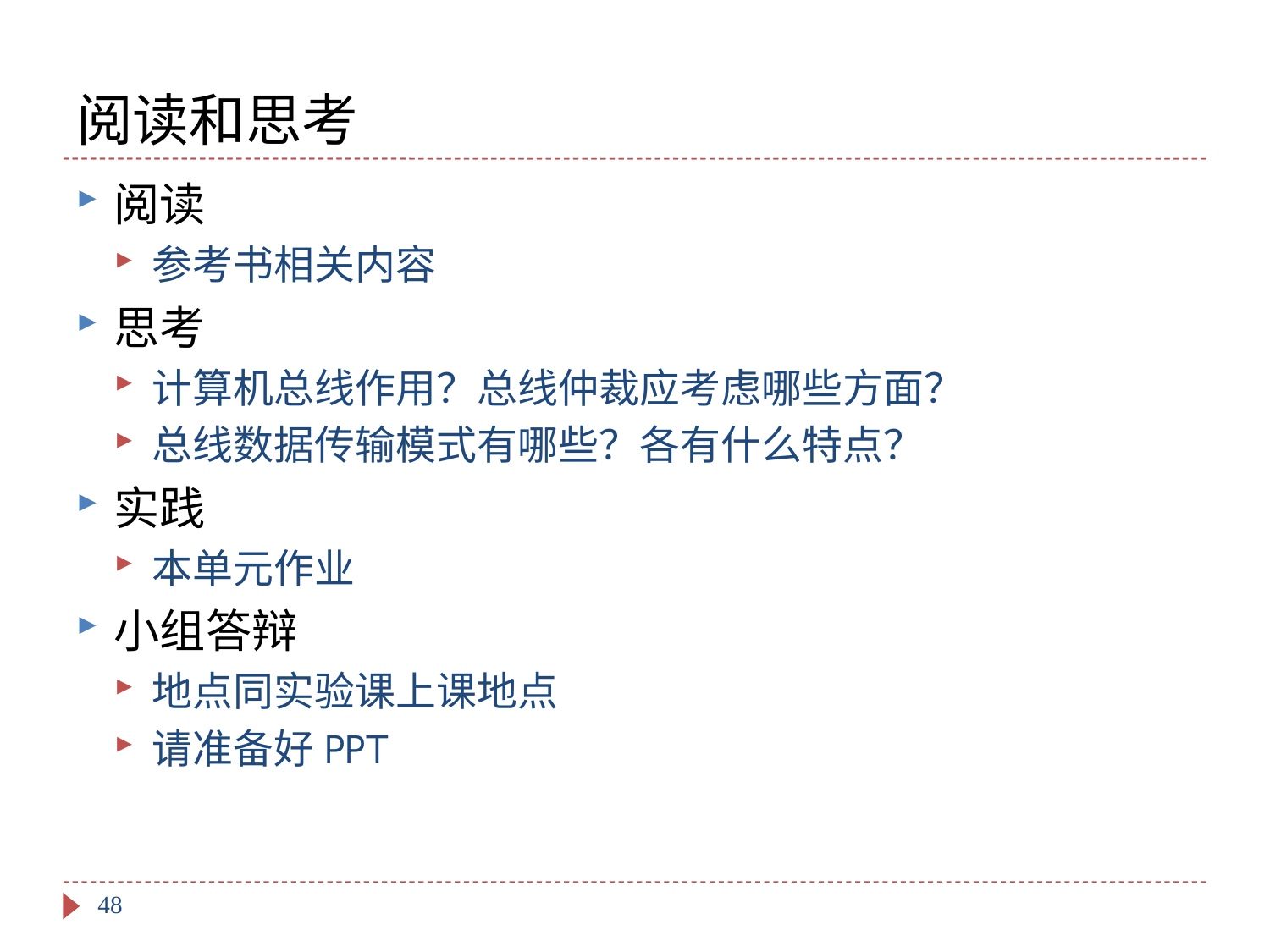

# 阅读和思考
阅读
参考书相关内容
思考
计算机总线作用？总线仲裁应考虑哪些方面？
总线数据传输模式有哪些？各有什么特点？
实践
本单元作业
小组答辩
地点同实验课上课地点
请准备好PPT

48